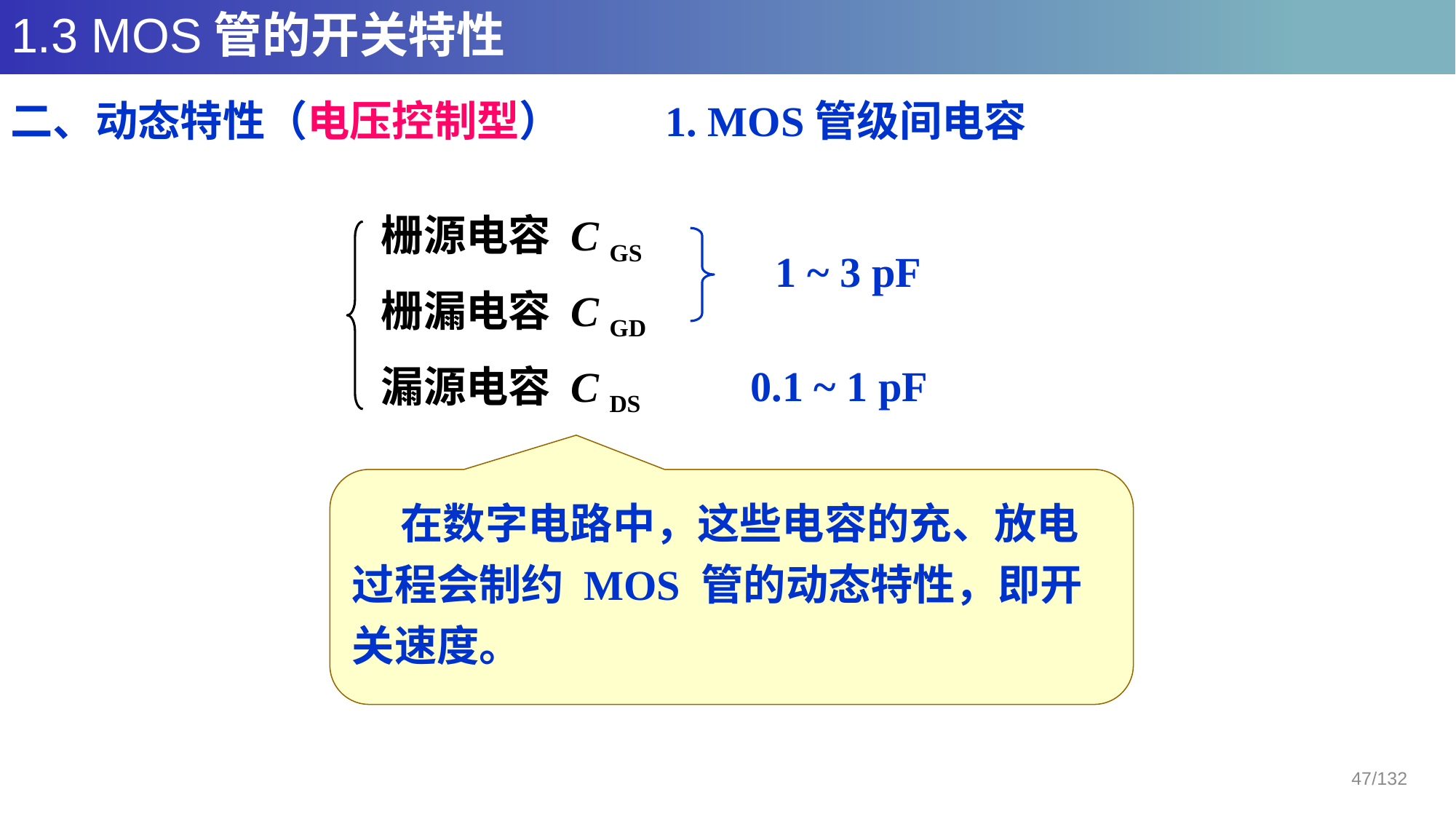

# 1.3 MOS管的开关特性
二、动态特性（电压控制型）	1. MOS管级间电容
栅源电容 C GS

1 ~ 3 pF
栅漏电容 C GD
0.1 ~ 1 pF
漏源电容 C DS
    在数字电路中，这些电容的充、放电过程会制约 MOS 管的动态特性，即开关速度。

47/132